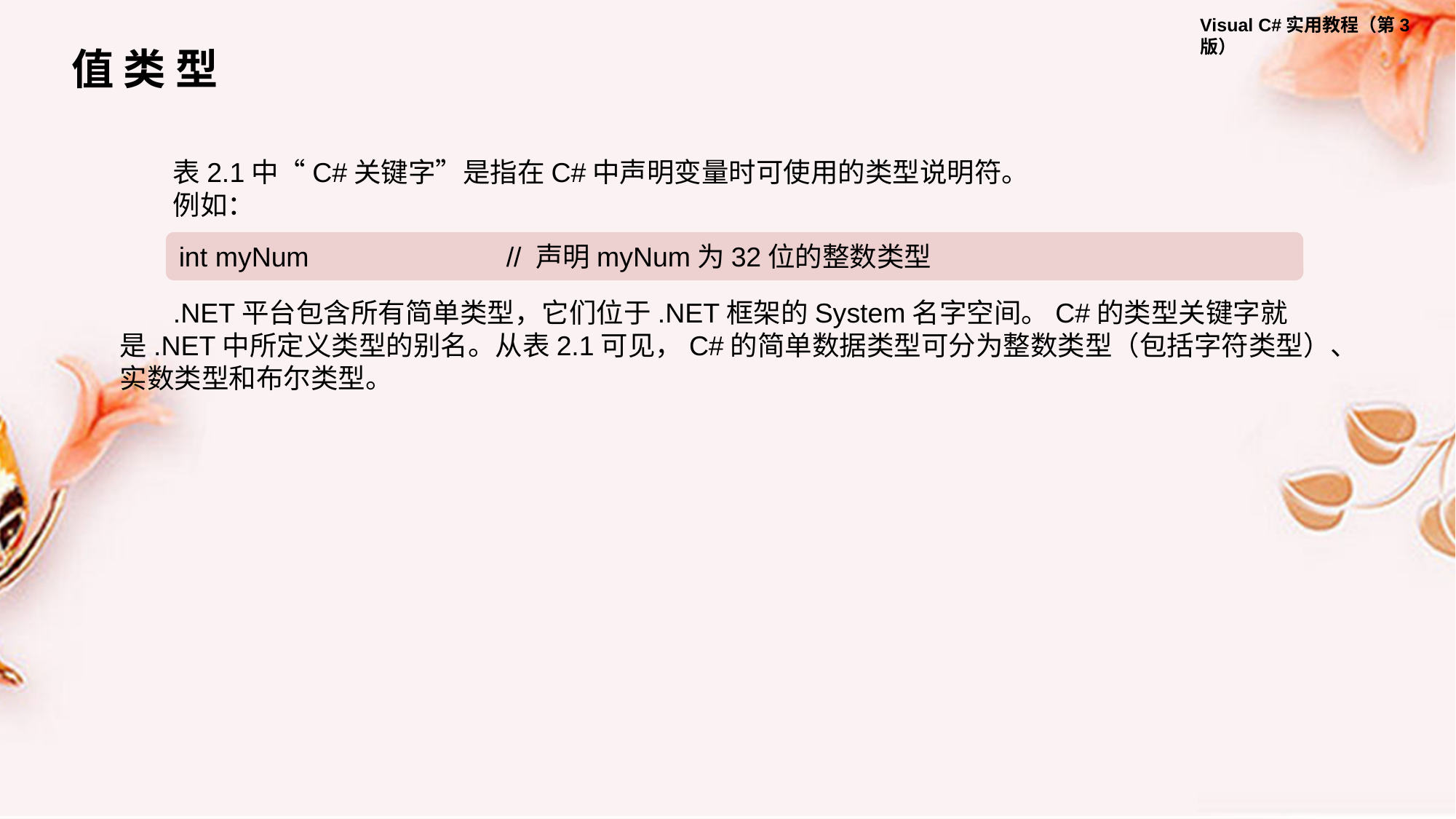

值 类 型
表2.1中“C#关键字”是指在C#中声明变量时可使用的类型说明符。
例如：
int myNum  		// 声明myNum为32位的整数类型
.NET平台包含所有简单类型，它们位于.NET框架的System名字空间。C#的类型关键字就是.NET中所定义类型的别名。从表2.1可见，C#的简单数据类型可分为整数类型（包括字符类型）、实数类型和布尔类型。